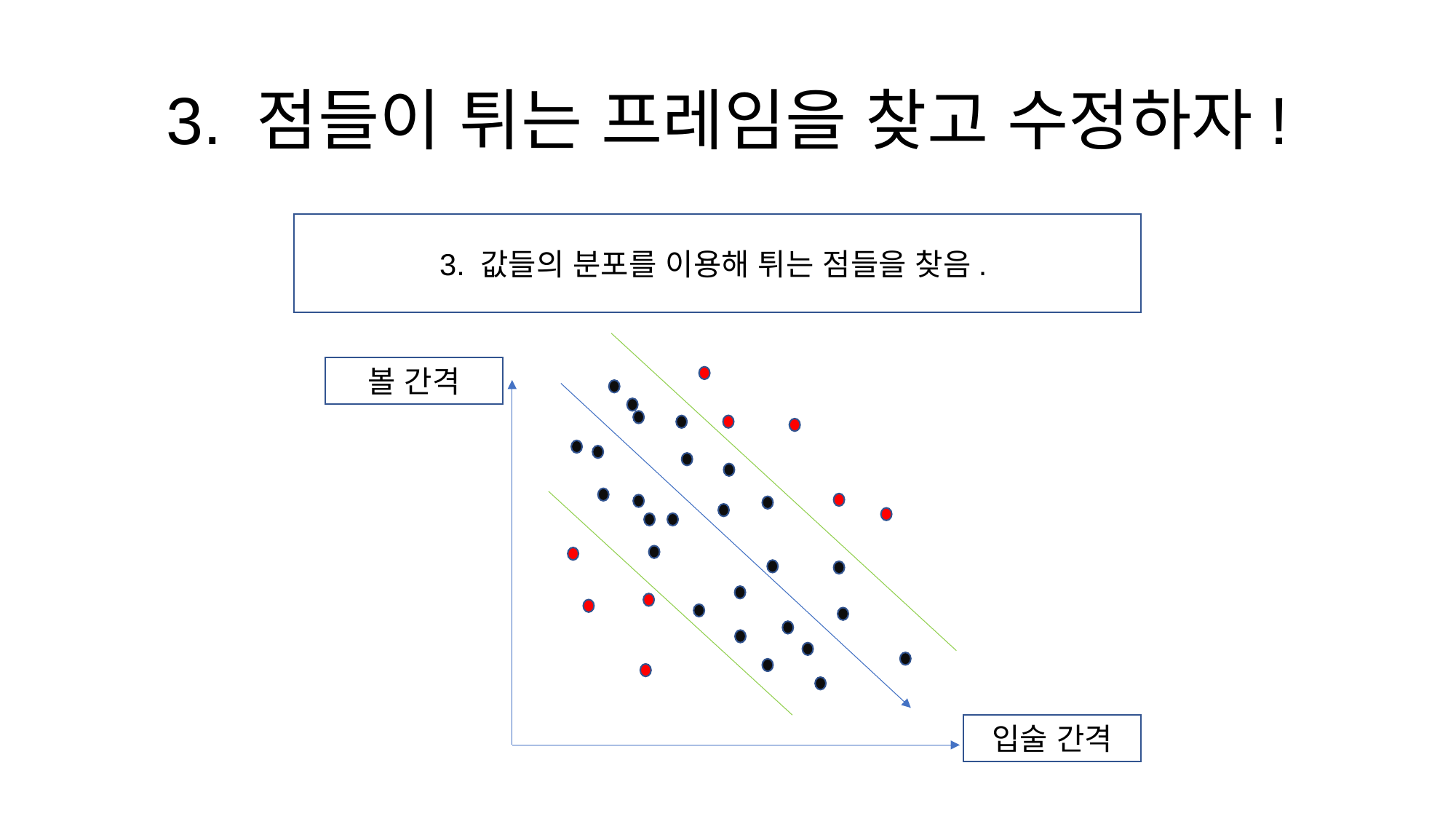

# 3. 점들이 튀는 프레임을 찾고 수정하자!
3. 값들의 분포를 이용해 튀는 점들을 찾음.
볼 간격

입술 간격